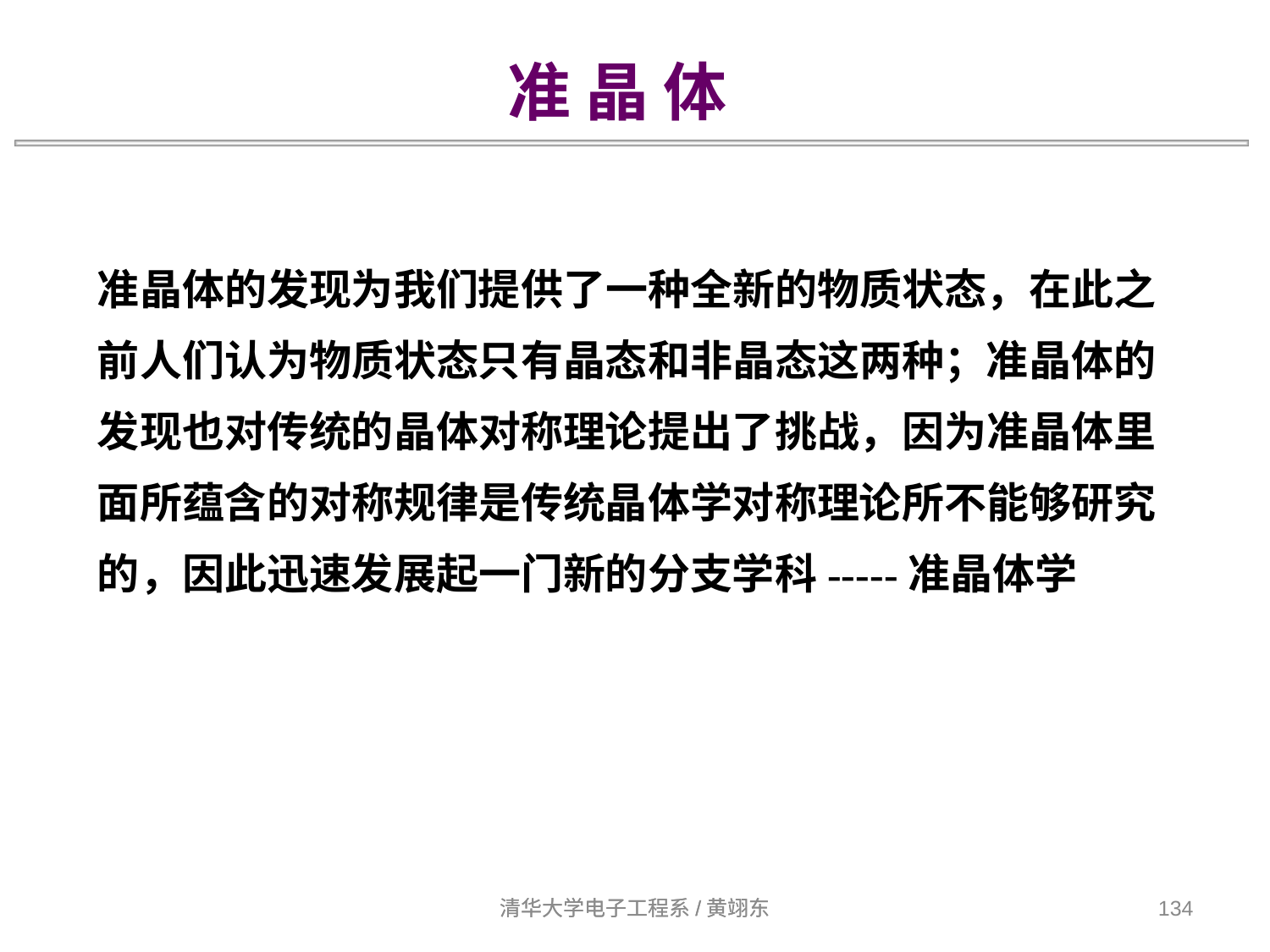

准 晶 体

准晶体的发现为我们提供了一种全新的物质状态，在此之前人们认为物质状态只有晶态和非晶态这两种；准晶体的发现也对传统的晶体对称理论提出了挑战，因为准晶体里面所蕴含的对称规律是传统晶体学对称理论所不能够研究的，因此迅速发展起一门新的分支学科-----准晶体学
清华大学电子工程系/黄翊东
清华大学电子工程系/黄翊东
134